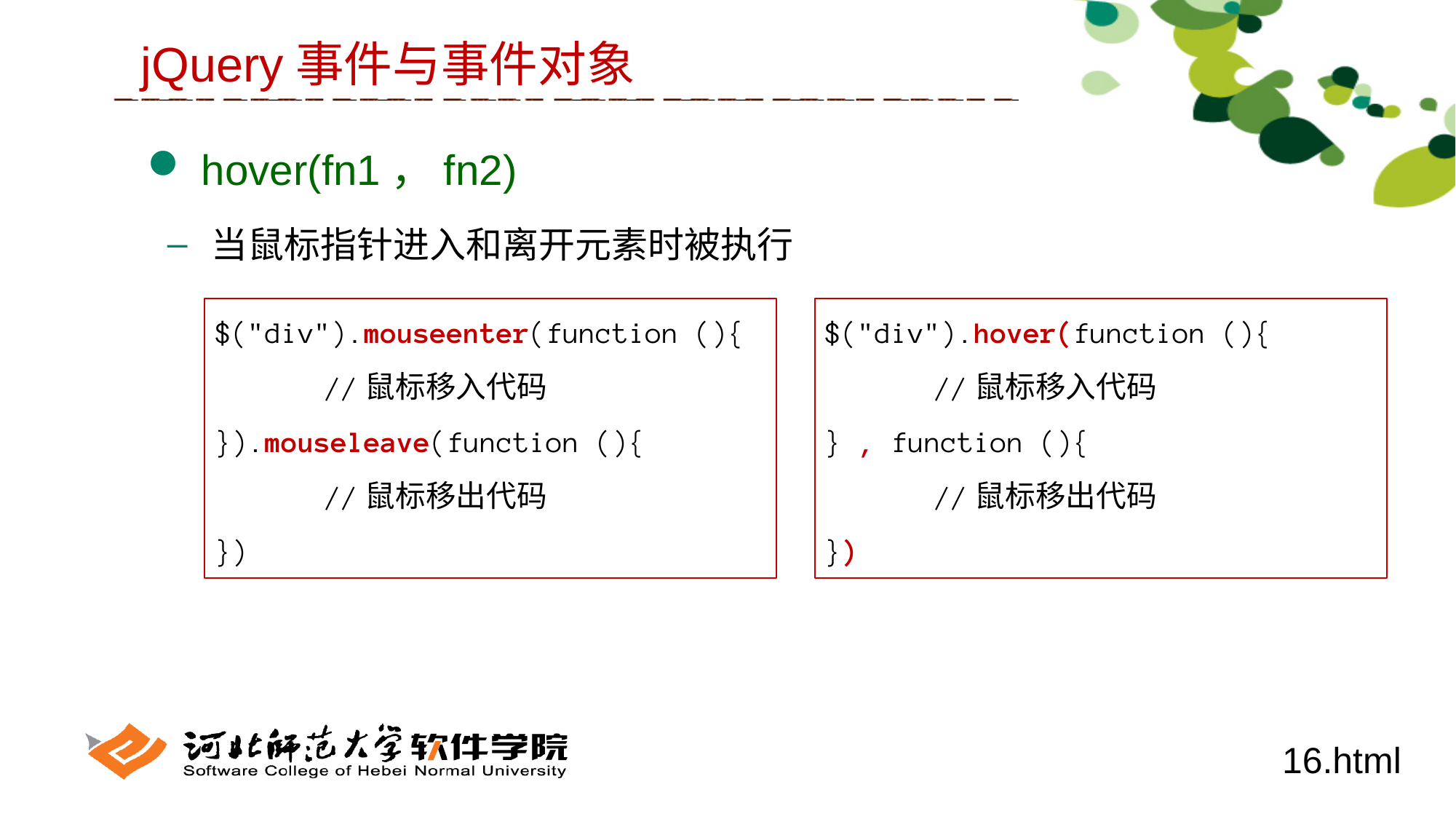

jQuery事件与事件对象
 hover(fn1，fn2)
 当鼠标指针进入和离开元素时被执行

$("div").mouseenter(function (){
	//鼠标移入代码
}).mouseleave(function (){
	//鼠标移出代码
})

$("div").hover(function (){
	//鼠标移入代码
} , function (){
	//鼠标移出代码
})

16.html